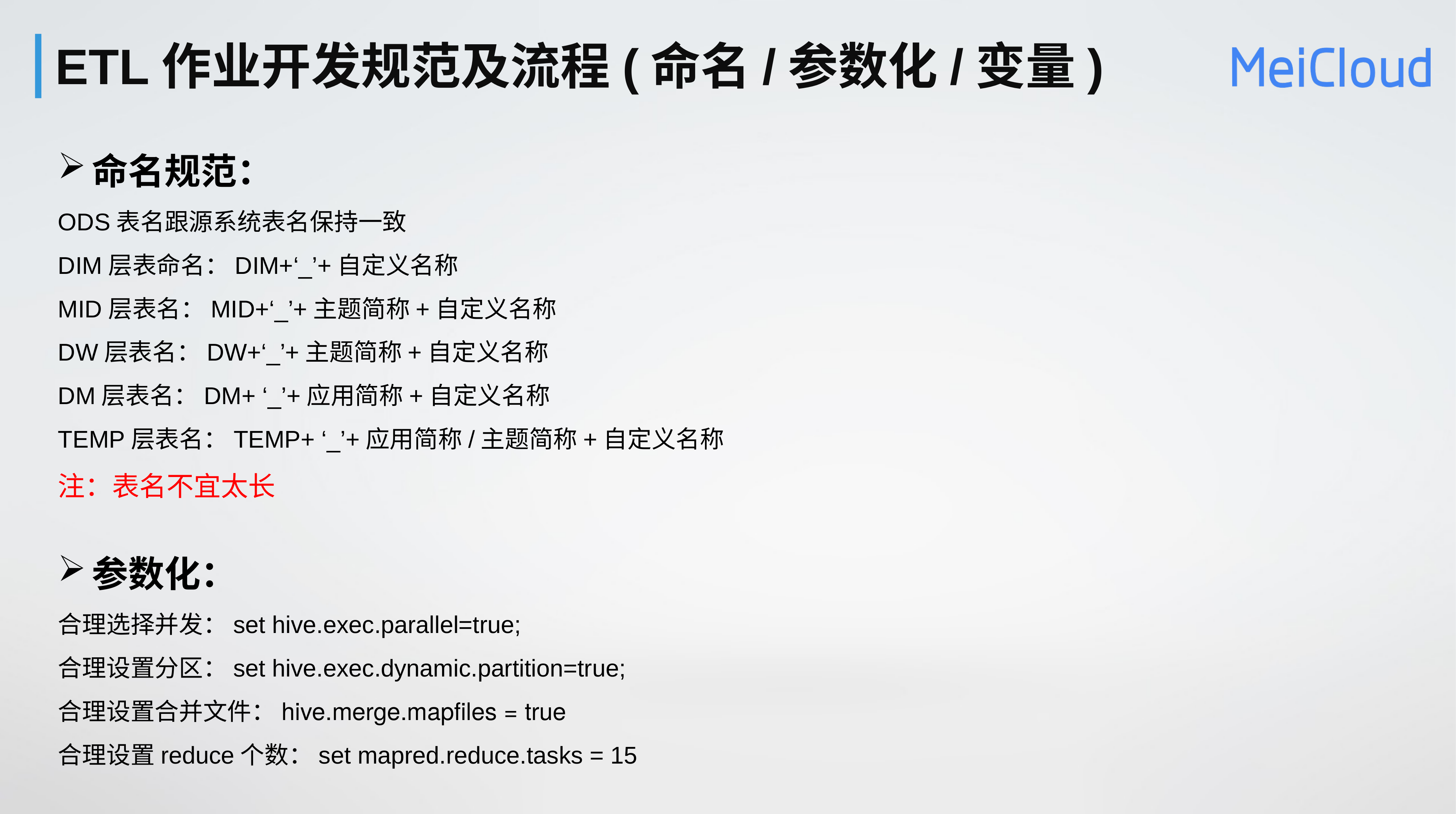

# ETL作业开发规范及流程(命名/参数化/变量)
命名规范：
ODS表名跟源系统表名保持一致
DIM层表命名：DIM+‘_’+自定义名称
MID层表名：MID+‘_’+主题简称+自定义名称
DW层表名：DW+‘_’+主题简称+自定义名称
DM层表名：DM+ ‘_’+应用简称+自定义名称
TEMP层表名：TEMP+ ‘_’+应用简称/主题简称+自定义名称
注：表名不宜太长
参数化：
合理选择并发：set hive.exec.parallel=true;
合理设置分区：set hive.exec.dynamic.partition=true;
合理设置合并文件：hive.merge.mapfiles = true
合理设置reduce个数：set mapred.reduce.tasks = 15